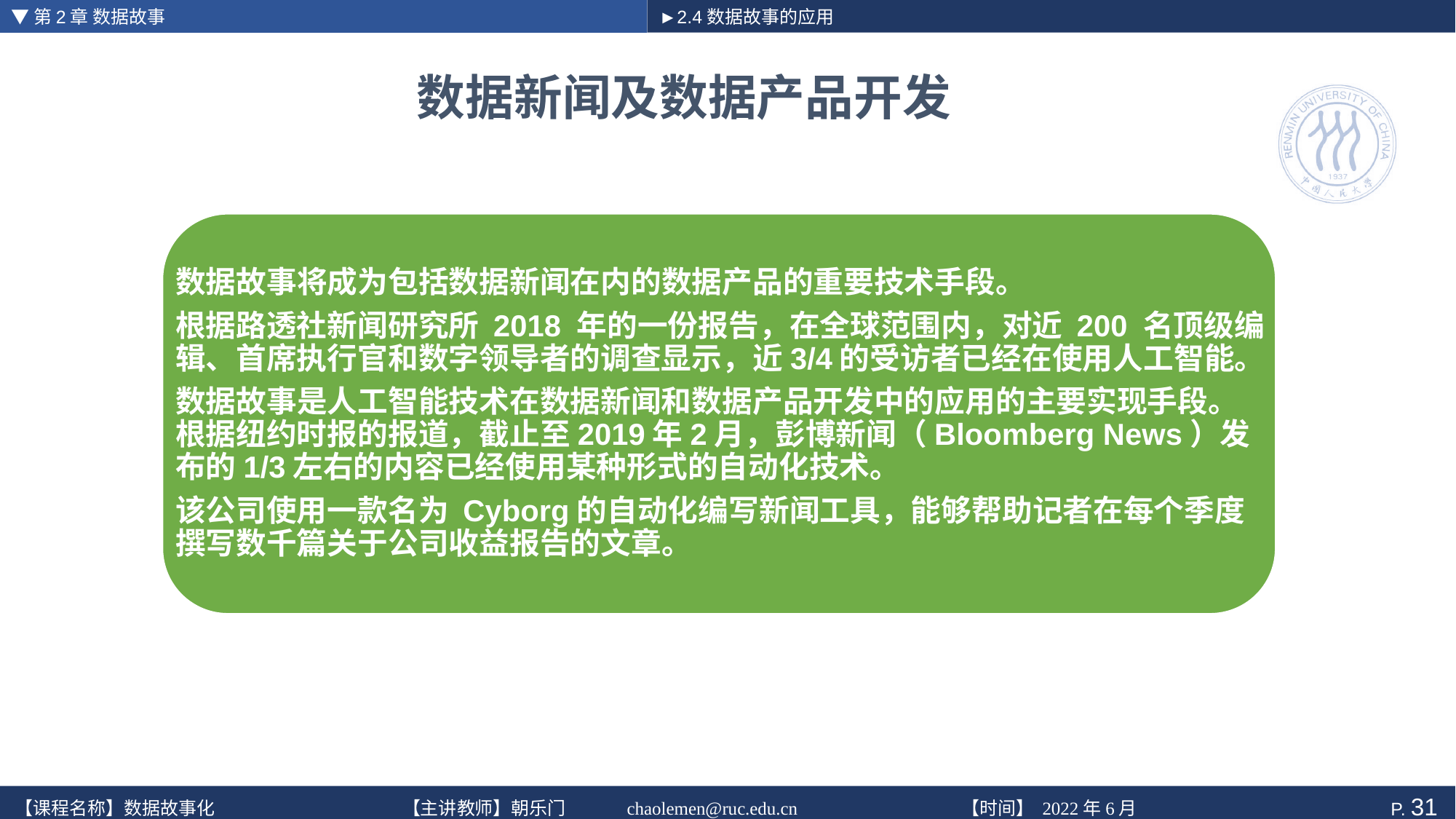

▼第2章 数据故事
►2.4数据故事的应用
# 数据新闻及数据产品开发

数据故事将成为包括数据新闻在内的数据产品的重要技术手段。
根据路透社新闻研究所 2018 年的一份报告，在全球范围内，对近 200 名顶级编辑、首席执行官和数字领导者的调查显示，近3/4的受访者已经在使用人工智能。
数据故事是人工智能技术在数据新闻和数据产品开发中的应用的主要实现手段。根据纽约时报的报道，截止至2019年2月，彭博新闻（Bloomberg News）发布的1/3左右的内容已经使用某种形式的自动化技术。
该公司使用一款名为 Cyborg的自动化编写新闻工具，能够帮助记者在每个季度撰写数千篇关于公司收益报告的文章。